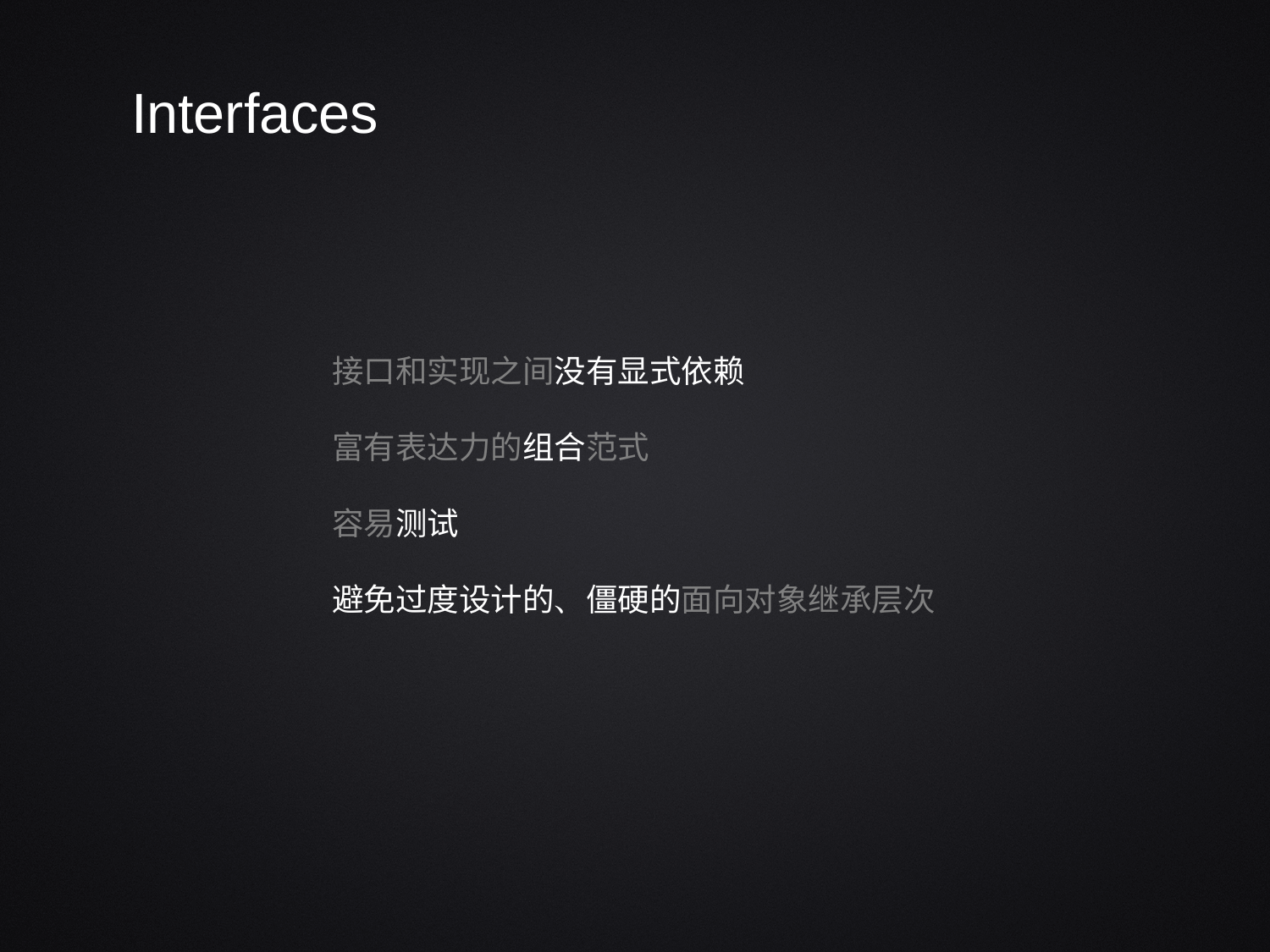

Interfaces
接口和实现之间没有显式依赖

富有表达力的组合范式

容易测试

避免过度设计的、僵硬的面向对象继承层次